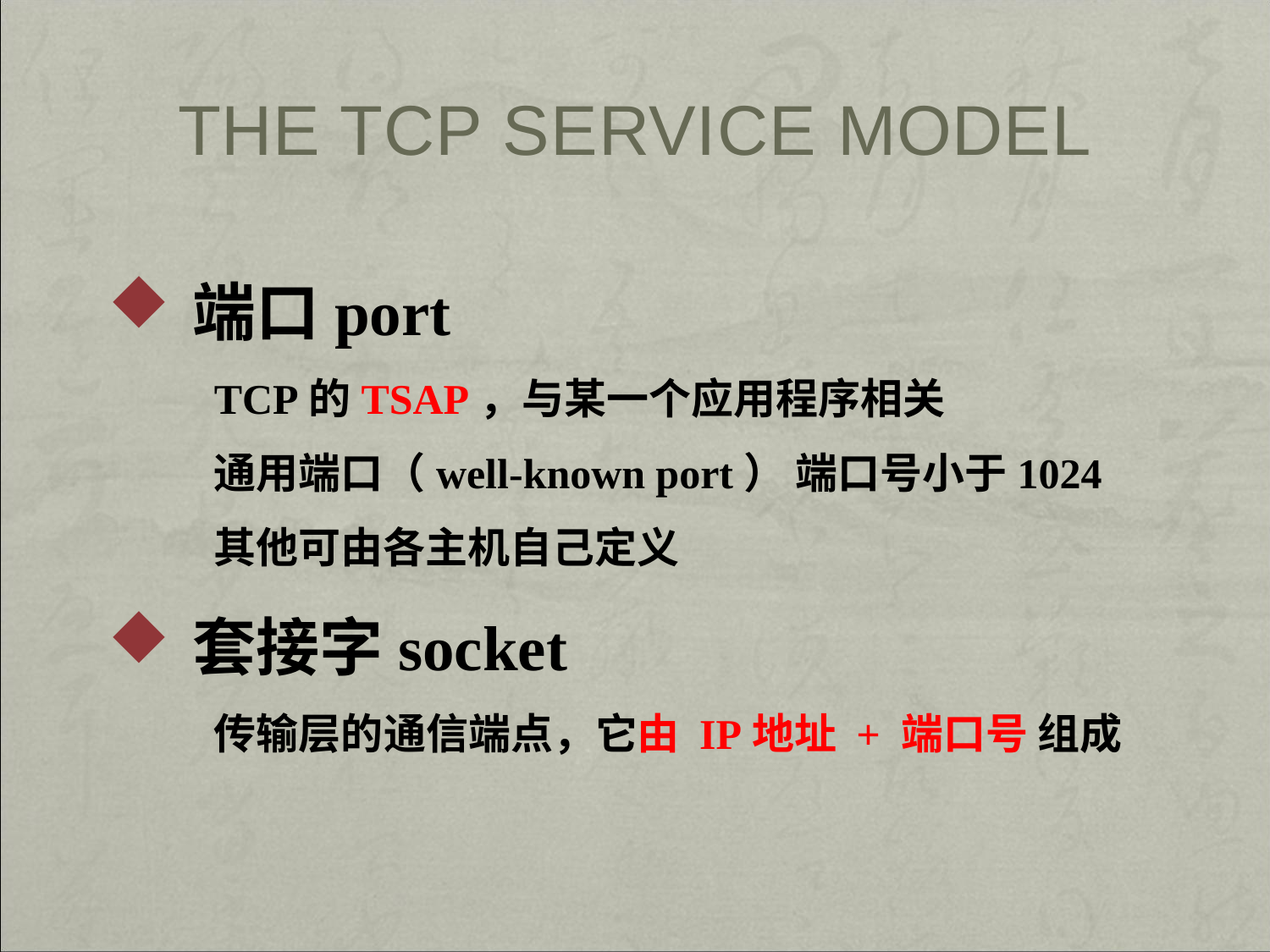

# The TCP Service Model
端口port
TCP的TSAP，与某一个应用程序相关
通用端口（well-known port） 端口号小于1024
其他可由各主机自己定义
套接字socket
传输层的通信端点，它由 IP地址 + 端口号 组成